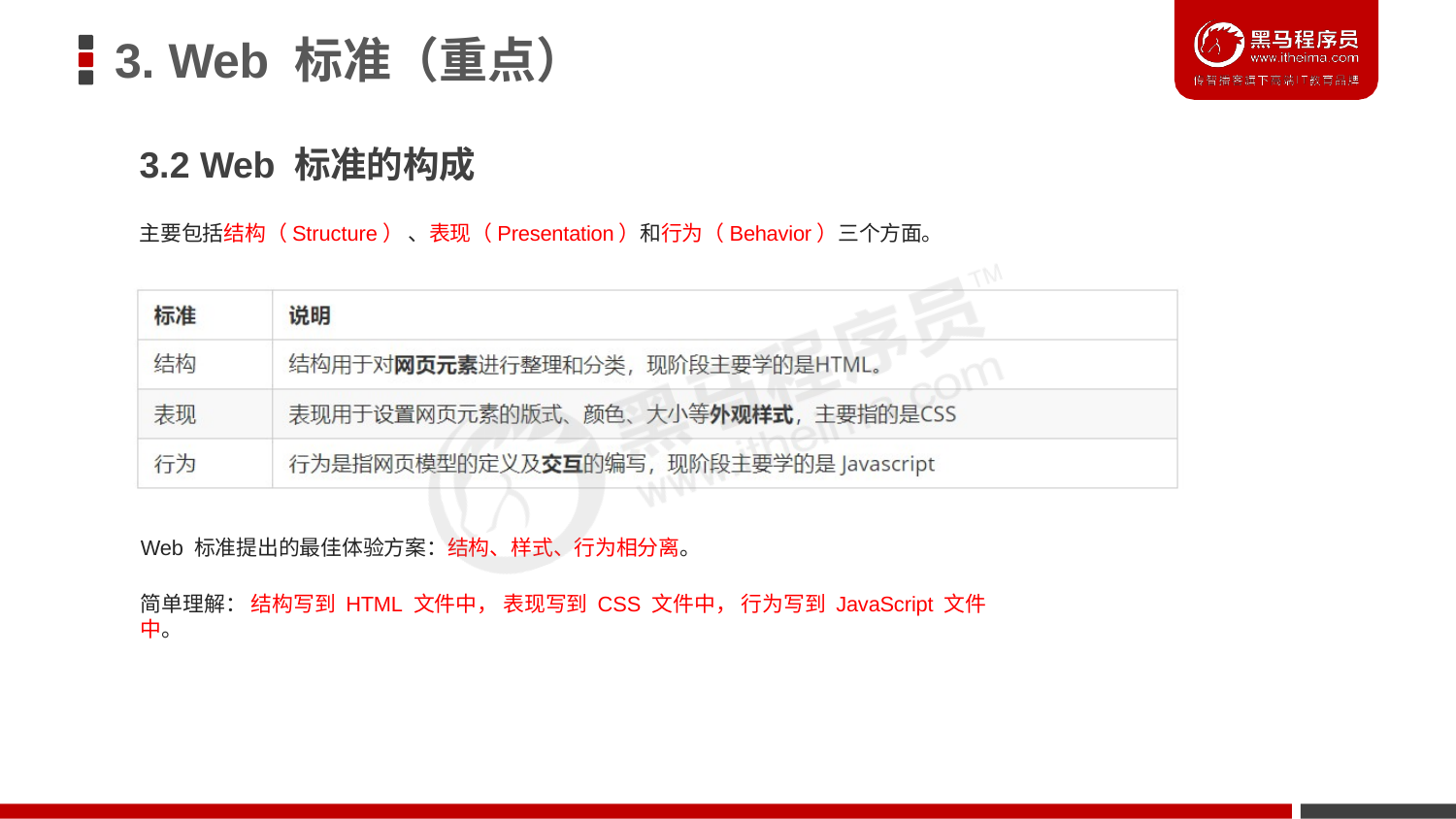

# 3. Web 标准（重点）
3.2 Web 标准的构成

主要包括结构（Structure） 、表现（Presentation）和行为（Behavior）三个方面。

Web 标准提出的最佳体验方案：结构、样式、行为相分离。

简单理解： 结构写到 HTML 文件中， 表现写到 CSS 文件中， 行为写到 JavaScript 文件中。